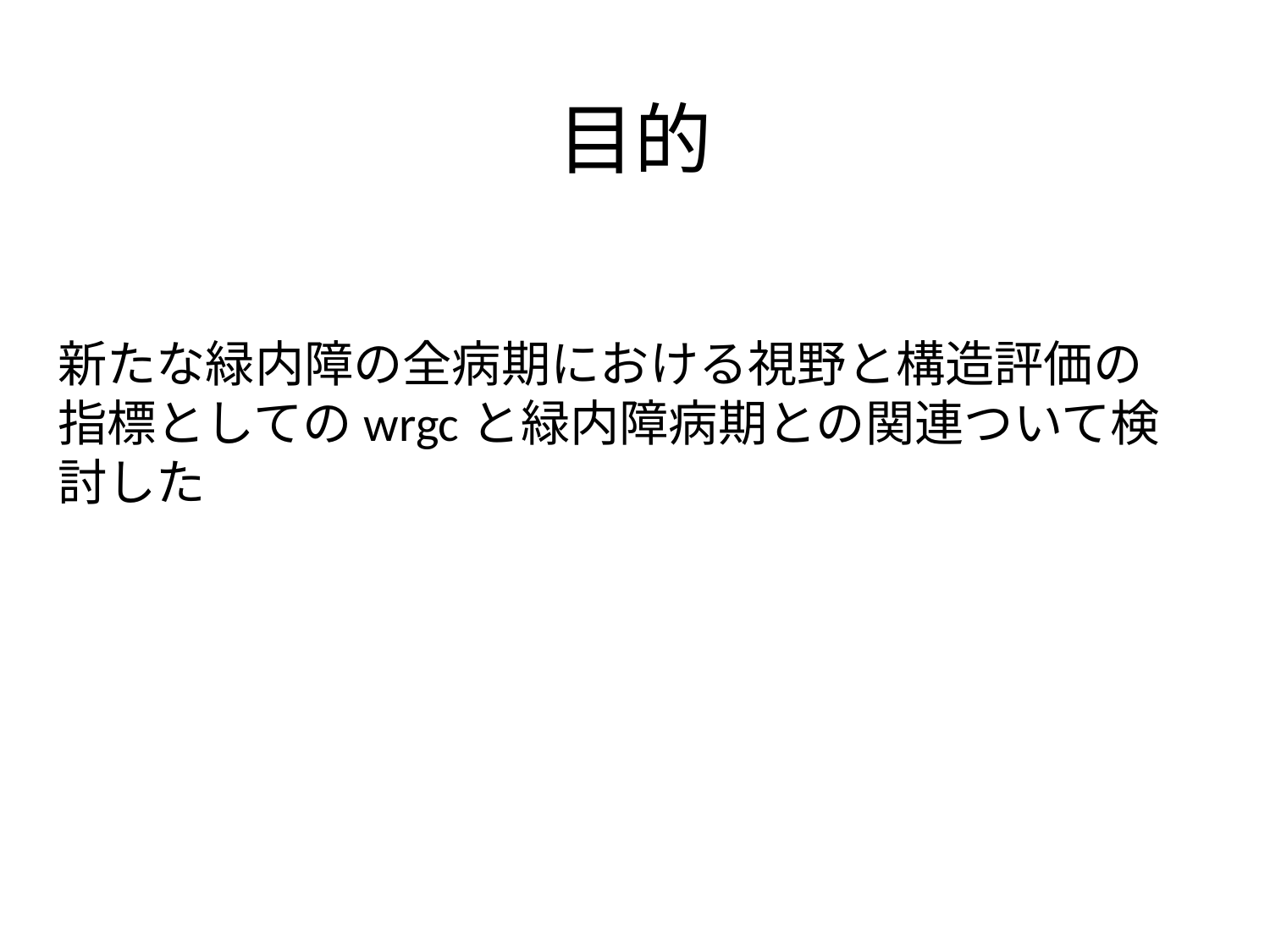

# 目的
新たな緑内障の全病期における視野と構造評価の 指標としてのwrgcと緑内障病期との関連ついて検討した